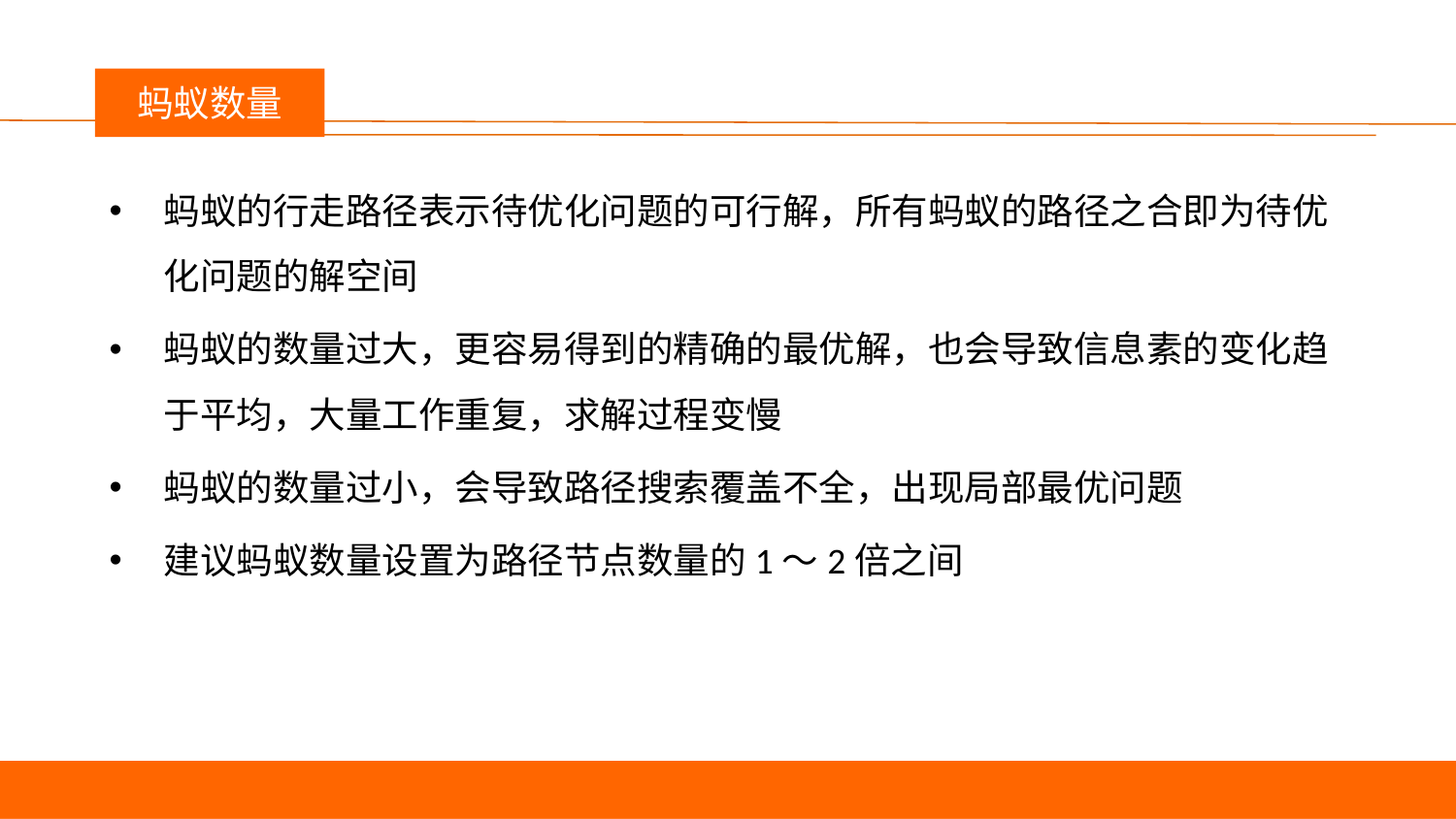

议程
蚂蚁数量

蚂蚁的行走路径表示待优化问题的可行解，所有蚂蚁的路径之合即为待优化问题的解空间
蚂蚁的数量过大，更容易得到的精确的最优解，也会导致信息素的变化趋于平均，大量工作重复，求解过程变慢
蚂蚁的数量过小，会导致路径搜索覆盖不全，出现局部最优问题
建议蚂蚁数量设置为路径节点数量的1〜2倍之间